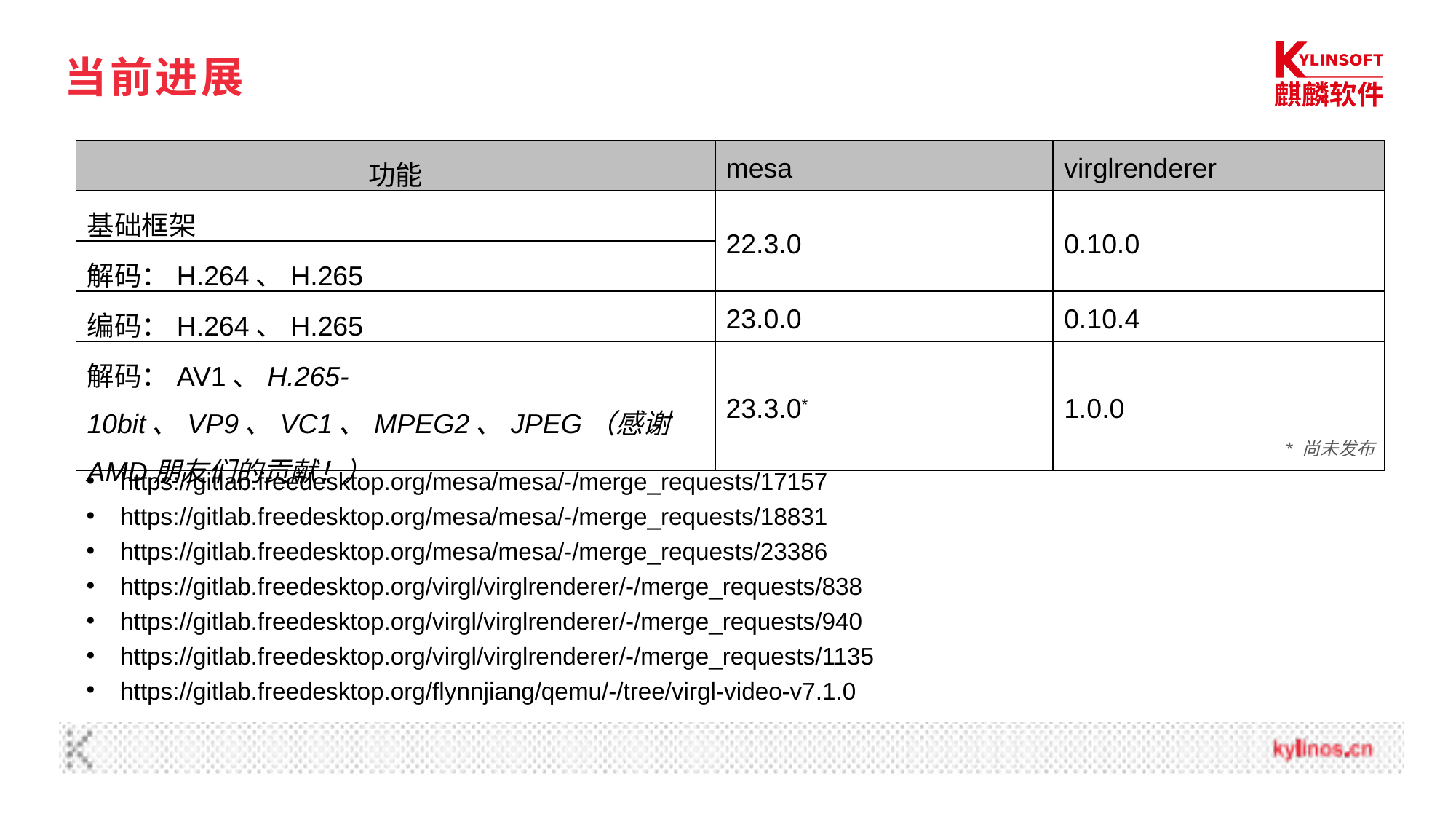

当前进展
| 功能 | mesa | virglrenderer |
| --- | --- | --- |
| 基础框架 | 22.3.0 | 0.10.0 |
| 解码：H.264、H.265 |  |  |
| 编码：H.264、H.265 | 23.0.0 | 0.10.4 |
| 解码：AV1、H.265-10bit、VP9、VC1、MPEG2、JPEG（感谢AMD朋友们的贡献！） | 23.3.0\* | 1.0.0 |
* 尚未发布
https://gitlab.freedesktop.org/mesa/mesa/-/merge_requests/17157
https://gitlab.freedesktop.org/mesa/mesa/-/merge_requests/18831
https://gitlab.freedesktop.org/mesa/mesa/-/merge_requests/23386
https://gitlab.freedesktop.org/virgl/virglrenderer/-/merge_requests/838
https://gitlab.freedesktop.org/virgl/virglrenderer/-/merge_requests/940
https://gitlab.freedesktop.org/virgl/virglrenderer/-/merge_requests/1135
https://gitlab.freedesktop.org/flynnjiang/qemu/-/tree/virgl-video-v7.1.0